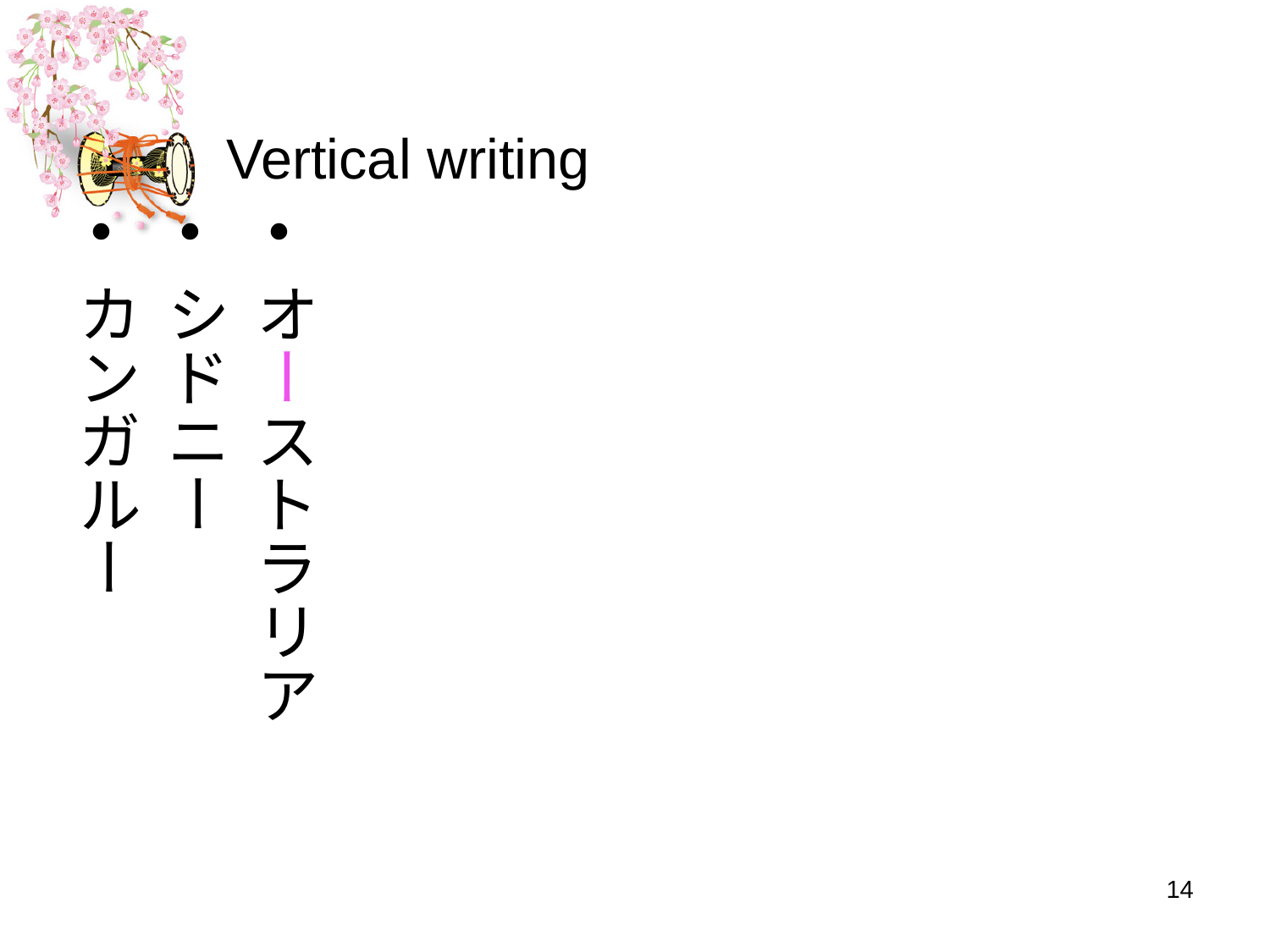

# Vertical writing
オーストラリア
シドニー
カンガルー
14